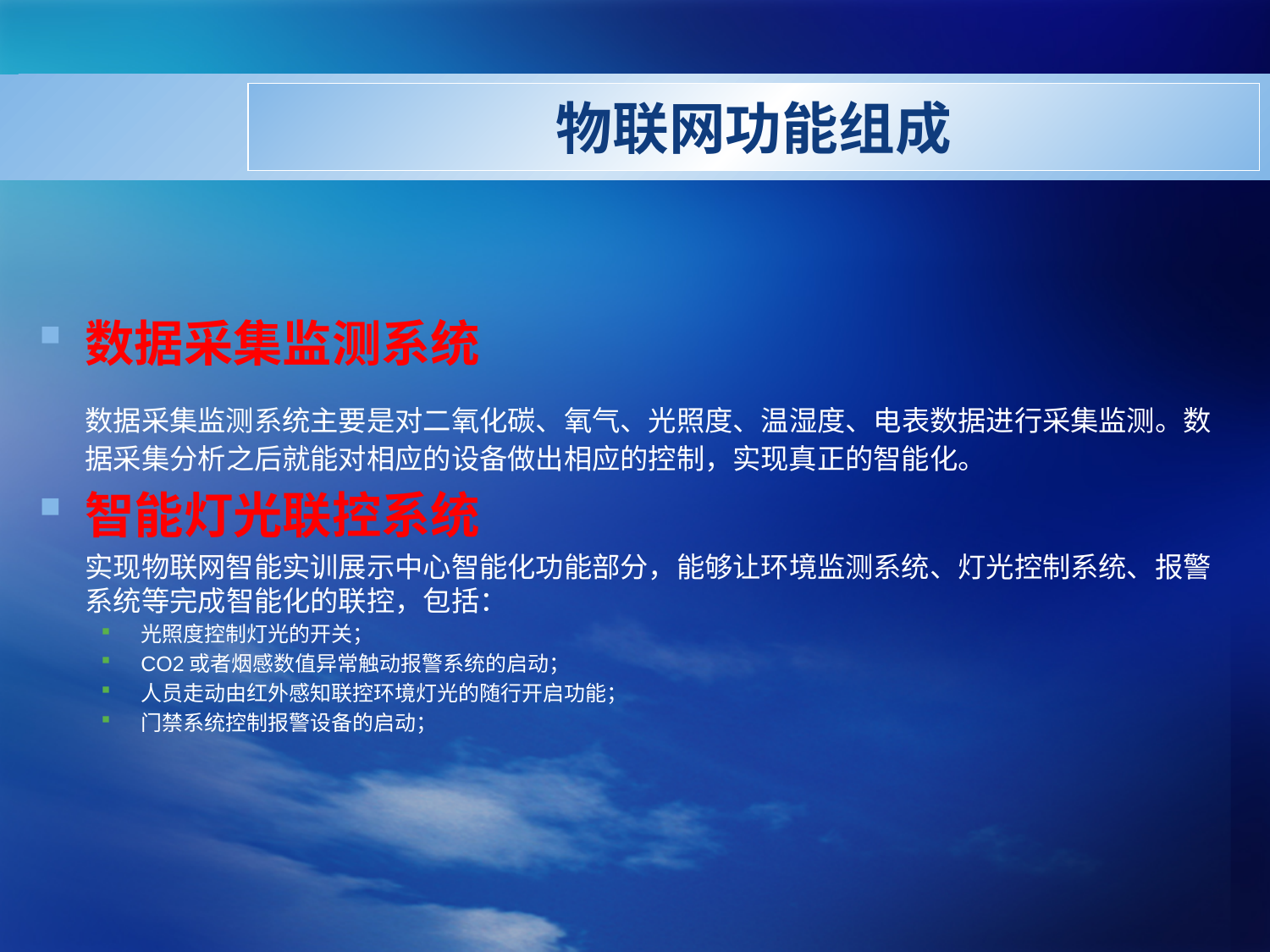

# 物联网功能组成
数据采集监测系统
	数据采集监测系统主要是对二氧化碳、氧气、光照度、温湿度、电表数据进行采集监测。数据采集分析之后就能对相应的设备做出相应的控制，实现真正的智能化。
智能灯光联控系统
	实现物联网智能实训展示中心智能化功能部分，能够让环境监测系统、灯光控制系统、报警系统等完成智能化的联控，包括：
光照度控制灯光的开关；
CO2或者烟感数值异常触动报警系统的启动；
人员走动由红外感知联控环境灯光的随行开启功能；
门禁系统控制报警设备的启动；